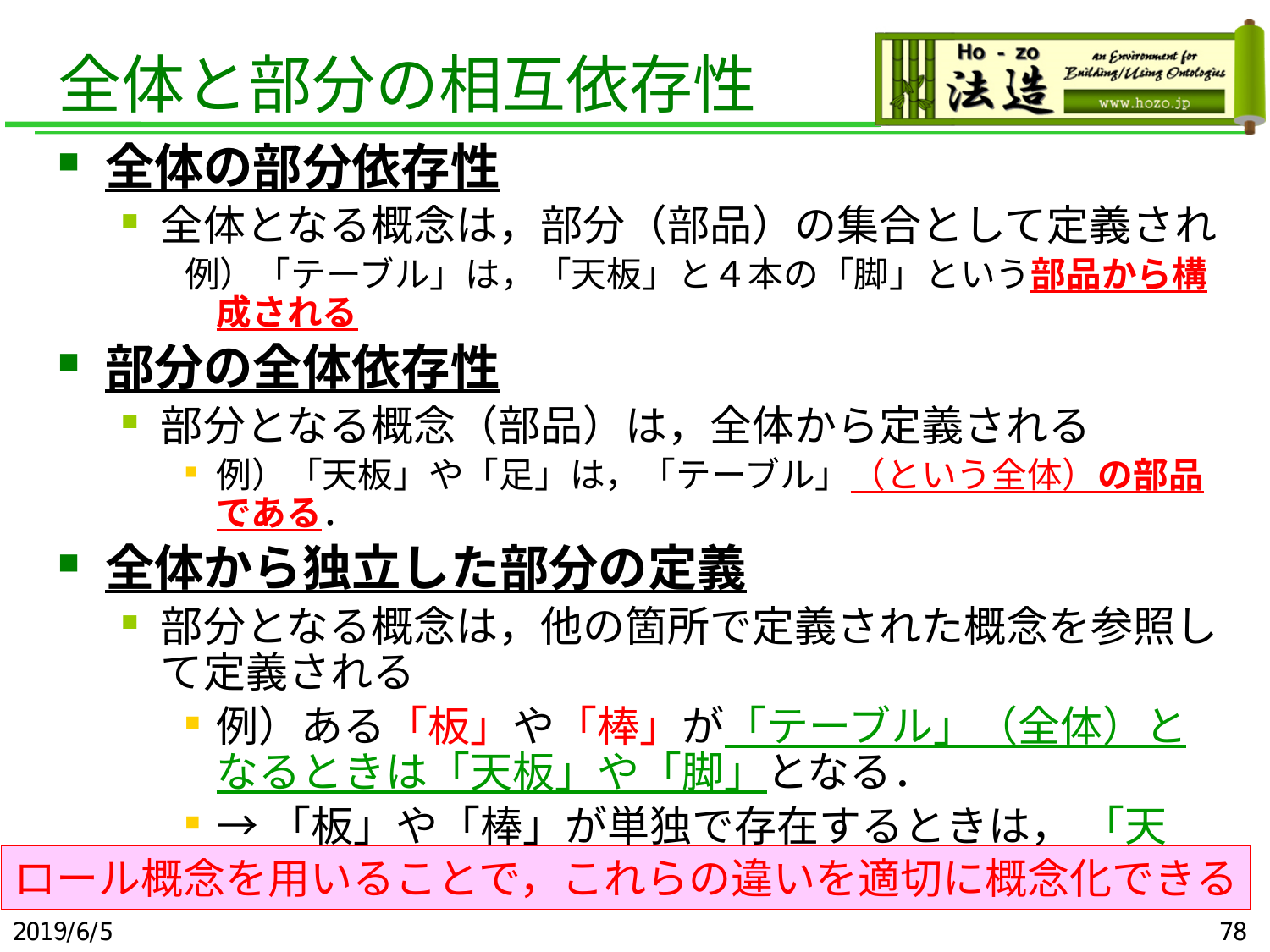

# 全体と部分の相互依存性
全体の部分依存性
全体となる概念は，部分（部品）の集合として定義され
例）「テーブル」は，「天板」と４本の「脚」という部品から構成される
部分の全体依存性
部分となる概念（部品）は，全体から定義される
例）「天板」や「足」は，「テーブル」（という全体）の部品である．
全体から独立した部分の定義
部分となる概念は，他の箇所で定義された概念を参照して定義される
例）ある「板」や「棒」が「テーブル」（全体）となるときは「天板」や「脚」となる．
→「板」や「棒」が単独で存在するときは， 「天板」や「脚」ではない．
ロール概念を用いることで，これらの違いを適切に概念化できる
2019/6/5
78